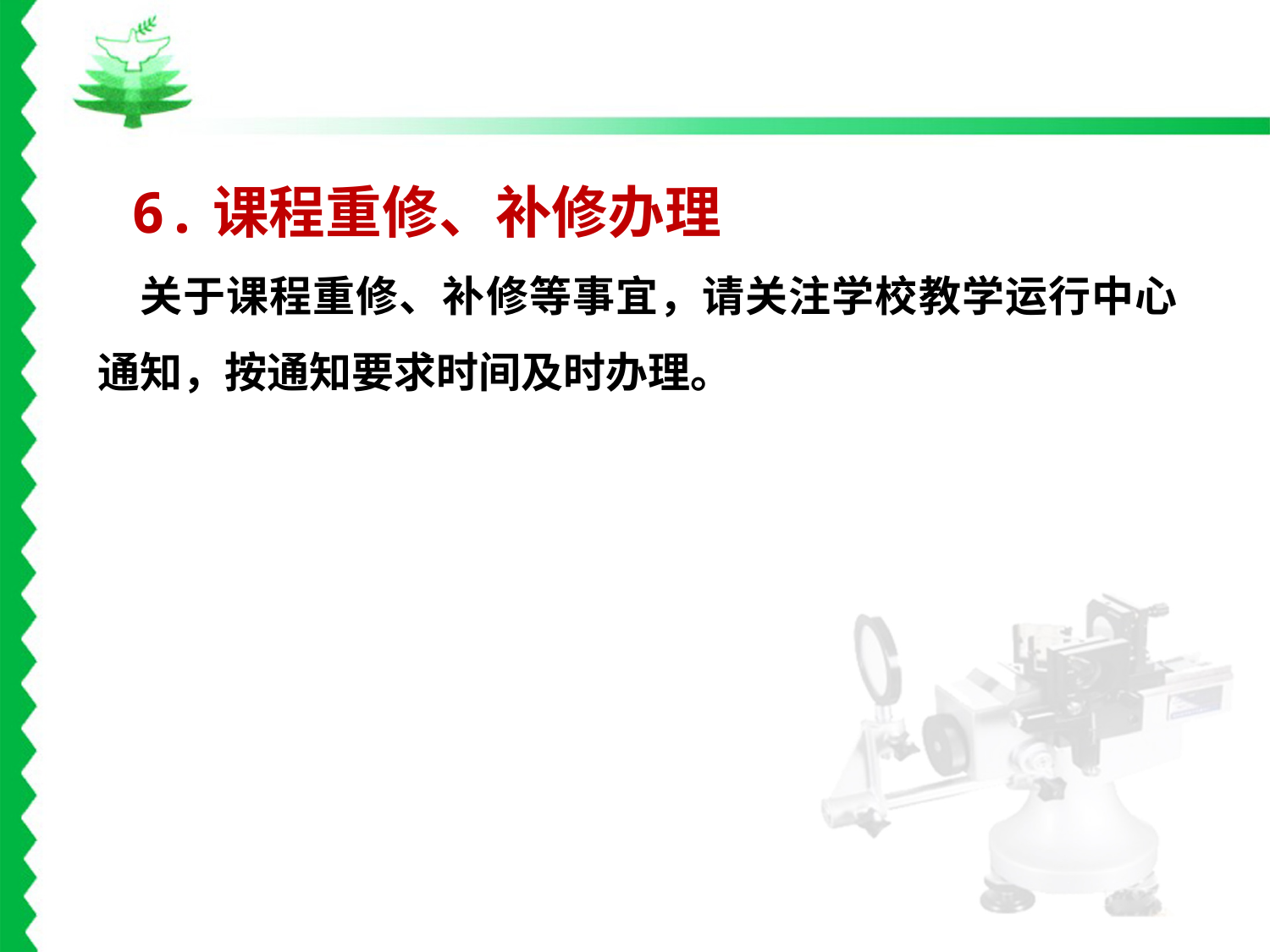

6.课程重修、补修办理
关于课程重修、补修等事宜，请关注学校教学运行中心通知，按通知要求时间及时办理。